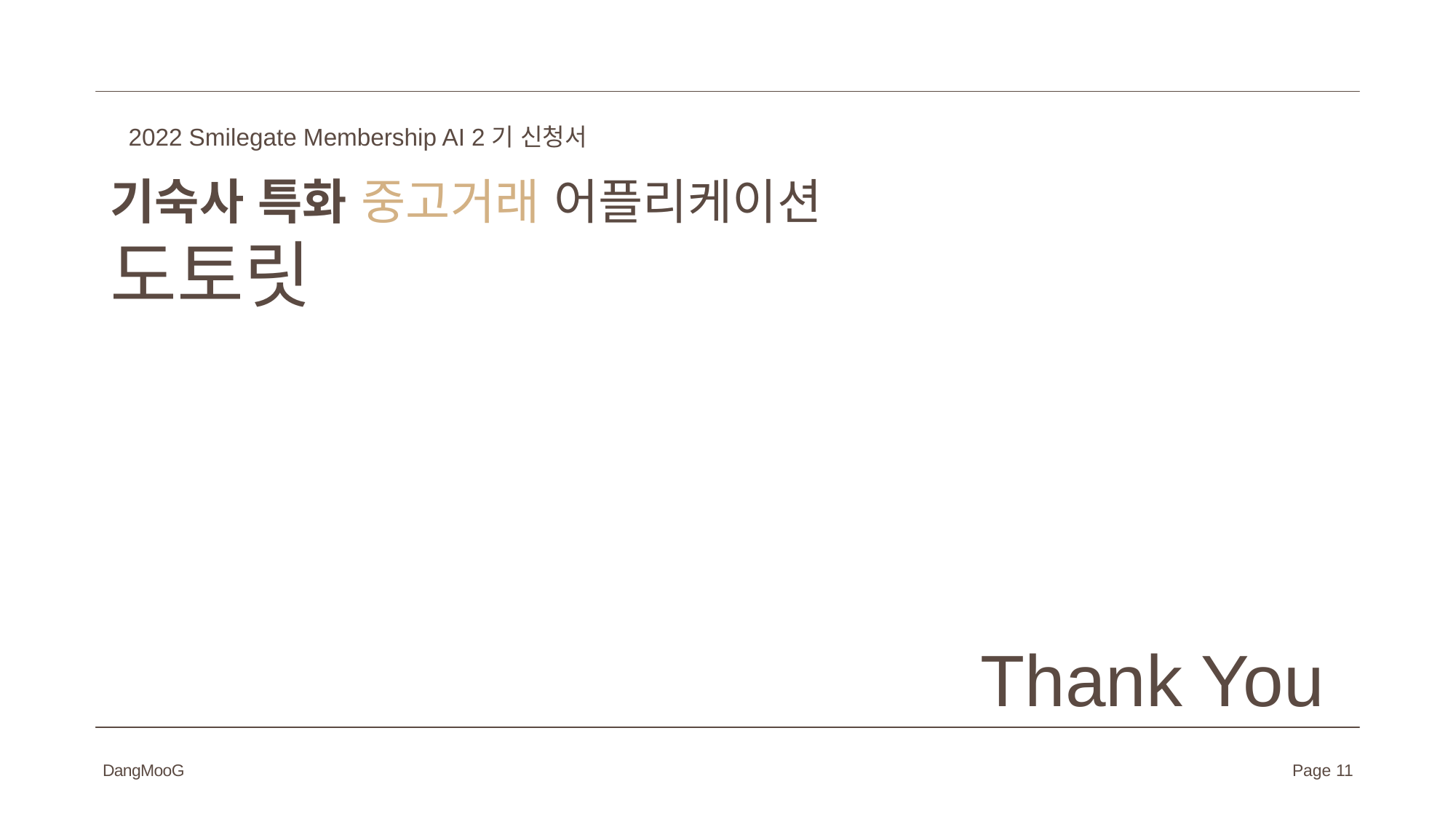

2022 Smilegate Membership AI 2기 신청서
기숙사 특화 중고거래 어플리케이션
도토릿
Thank You
DangMooG
Page 11